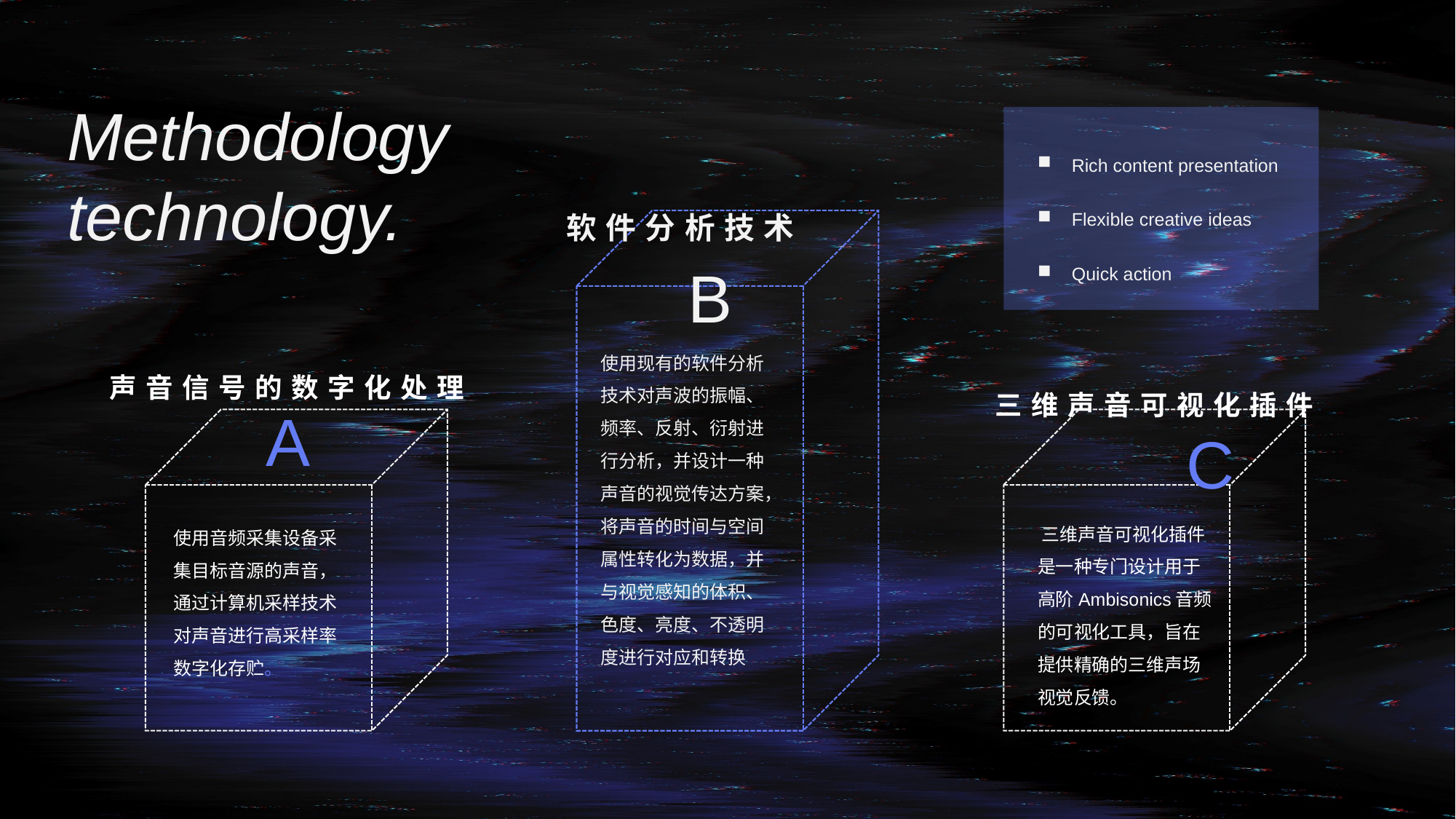

Methodology  technology.

Rich content presentation
Flexible creative ideas
Quick action
软件分析技术

B
使用现有的软件分析技术对声波的振幅、频率、反射、衍射进行分析，并设计一种声音的视觉传达方案，将声音的时间与空间属性转化为数据，并与视觉感知的体积、色度、亮度、不透明度进行对应和转换
声音信号的数字化处理
三维声音可视化插件
A

C
‌三维声音可视化插件‌是一种专门设计用于高阶Ambisonics音频的可视化工具，旨在提供精确的三维声场视觉反馈。
使用音频采集设备采集目标音源的声音，通过计算机采样技术对声音进行高采样率数字化存贮。